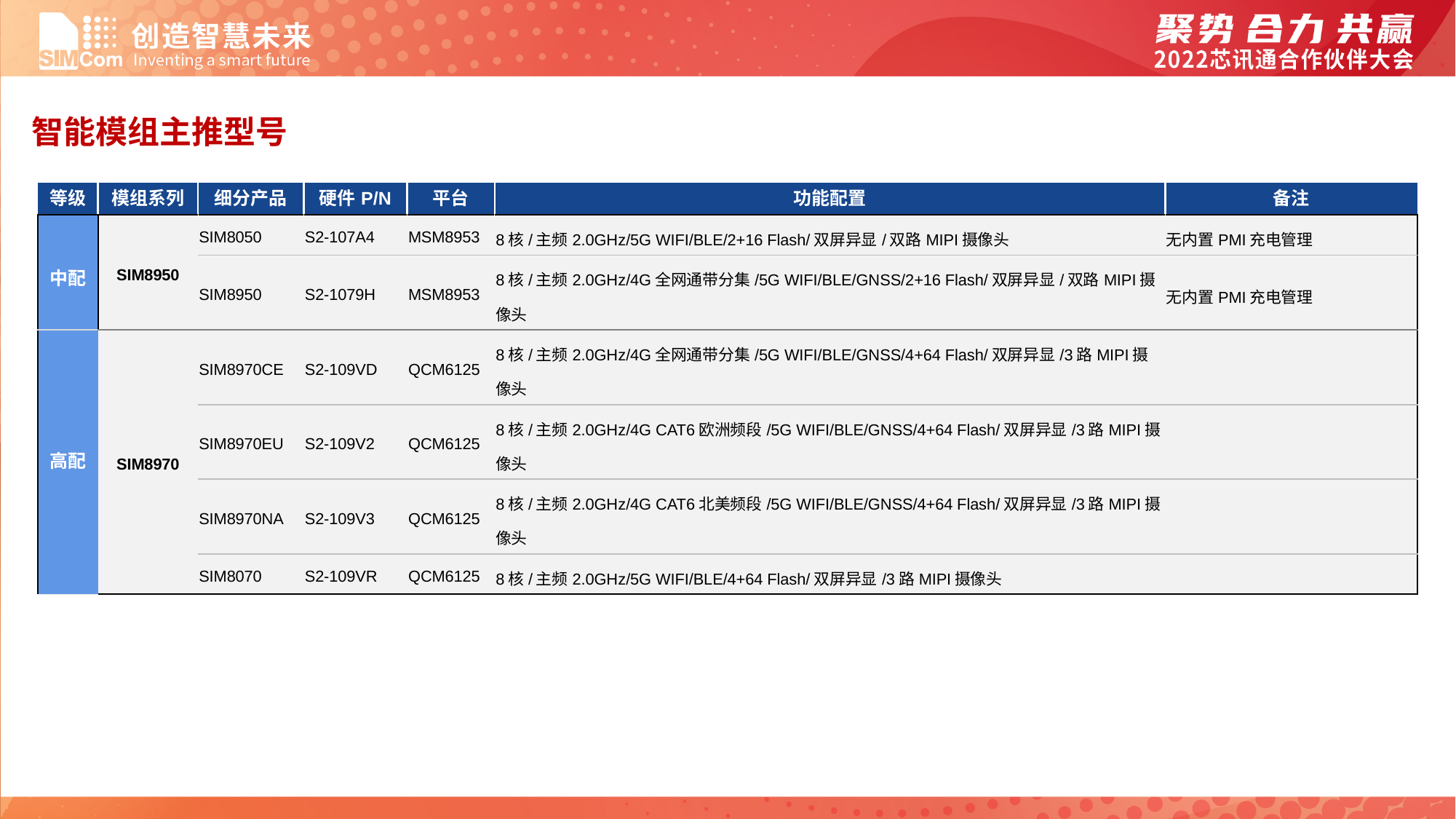

智能模组主推型号
| 等级 | 模组系列 | 细分产品 | 硬件P/N | 平台 | 功能配置 | 备注 |
| --- | --- | --- | --- | --- | --- | --- |
| 中配 | SIM8950 | SIM8050 | S2-107A4 | MSM8953 | 8核/主频2.0GHz/5G WIFI/BLE/2+16 Flash/双屏异显/双路MIPI摄像头 | 无内置PMI充电管理 |
|  |  | SIM8950 | S2-1079H | MSM8953 | 8核/主频2.0GHz/4G全网通带分集/5G WIFI/BLE/GNSS/2+16 Flash/双屏异显/双路MIPI摄像头 | 无内置PMI充电管理 |
| 高配 | SIM8970 | SIM8970CE | S2-109VD | QCM6125 | 8核/主频2.0GHz/4G全网通带分集/5G WIFI/BLE/GNSS/4+64 Flash/双屏异显/3路MIPI摄像头 |  |
|  |  | SIM8970EU | S2-109V2 | QCM6125 | 8核/主频2.0GHz/4G CAT6欧洲频段/5G WIFI/BLE/GNSS/4+64 Flash/双屏异显/3路MIPI摄像头 |  |
|  |  | SIM8970NA | S2-109V3 | QCM6125 | 8核/主频2.0GHz/4G CAT6北美频段/5G WIFI/BLE/GNSS/4+64 Flash/双屏异显/3路MIPI摄像头 |  |
|  |  | SIM8070 | S2-109VR | QCM6125 | 8核/主频2.0GHz/5G WIFI/BLE/4+64 Flash/双屏异显/3路MIPI摄像头 |  |